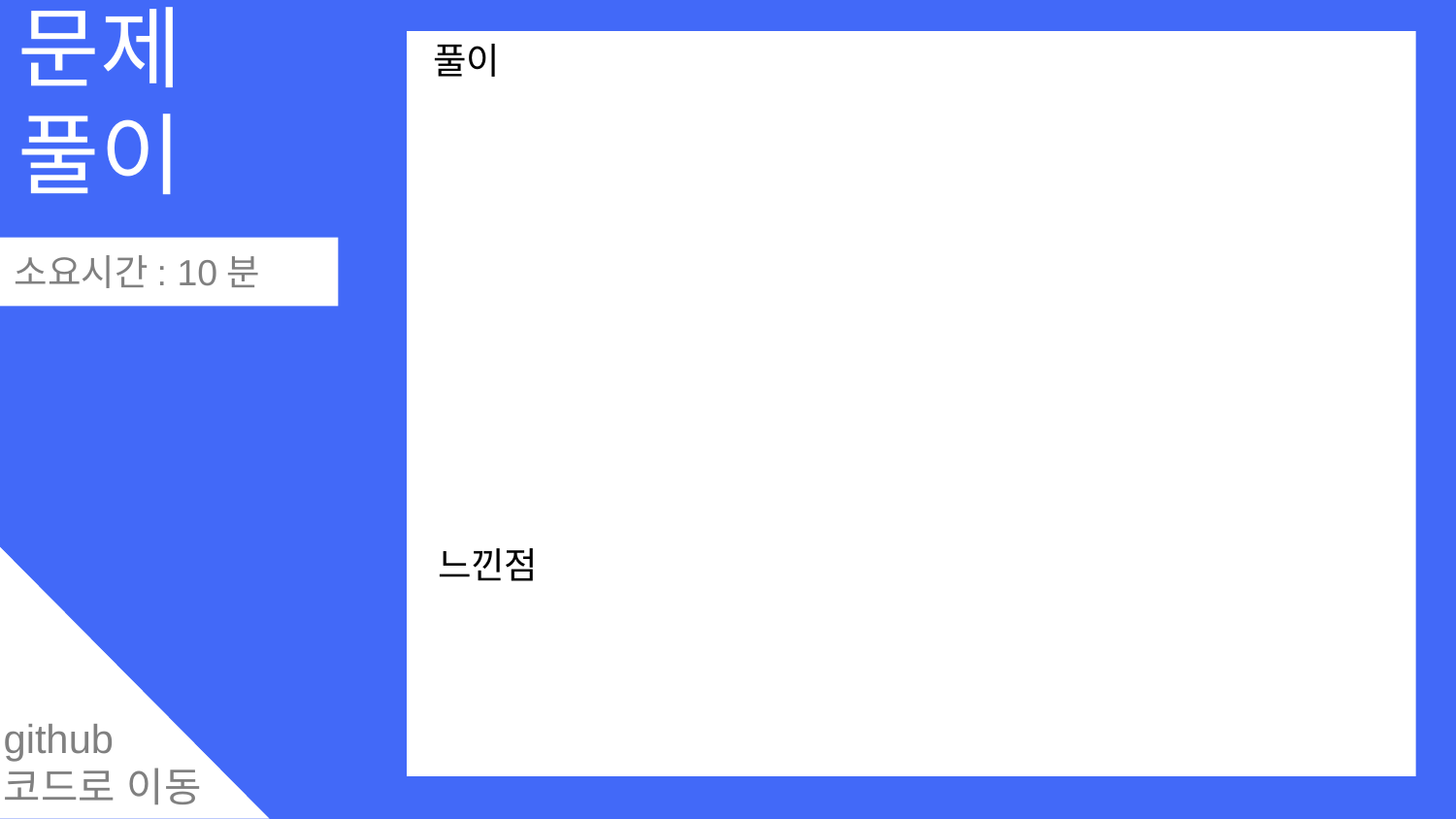

문제
풀이
0
풀이
소요시간: 10분
느낀점

github
코드로 이동